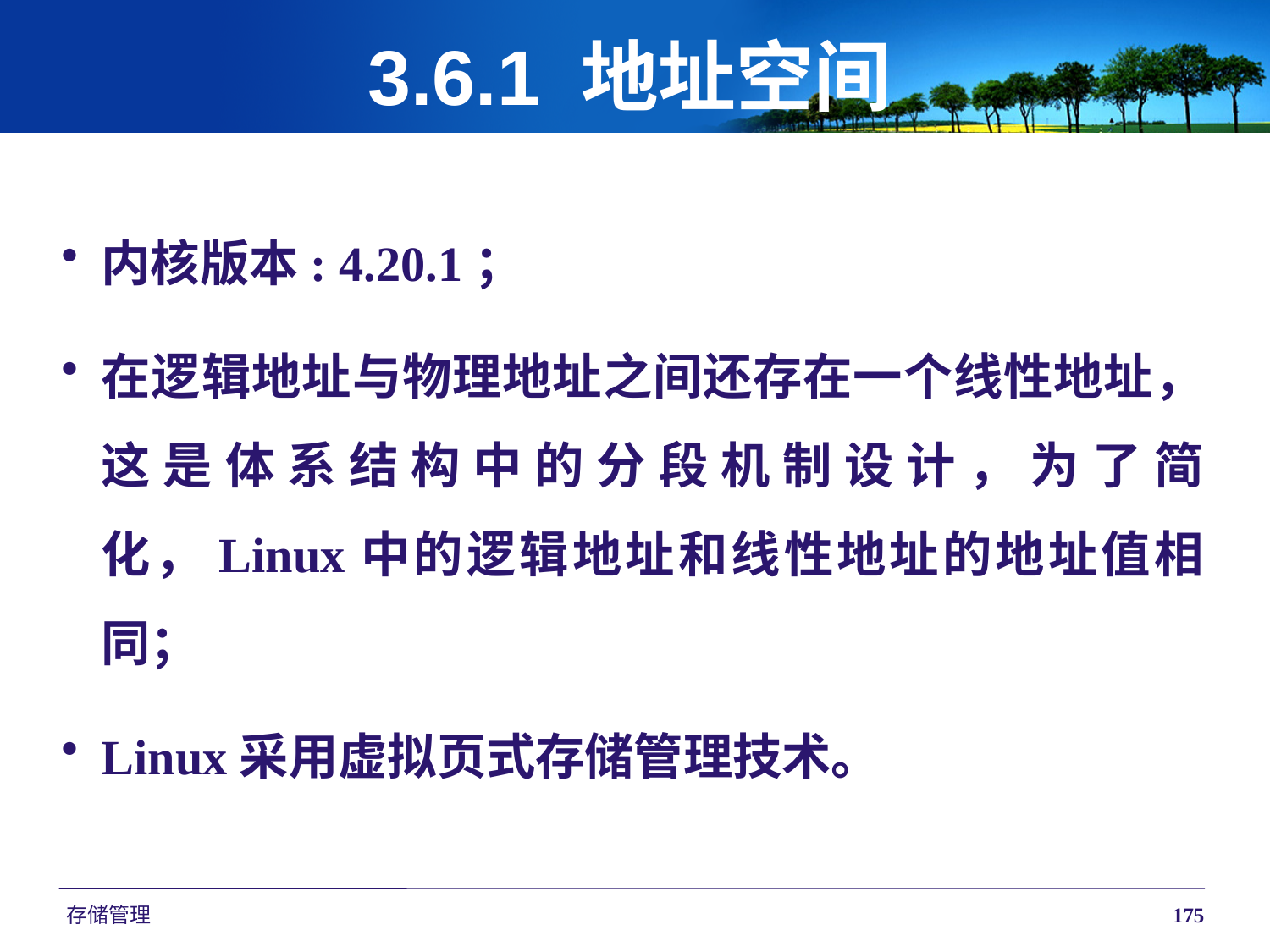

# 3.6.1 地址空间
内核版本: 4.20.1；
在逻辑地址与物理地址之间还存在一个线性地址，这是体系结构中的分段机制设计，为了简化，Linux中的逻辑地址和线性地址的地址值相同；
Linux采用虚拟页式存储管理技术。
存储管理
175